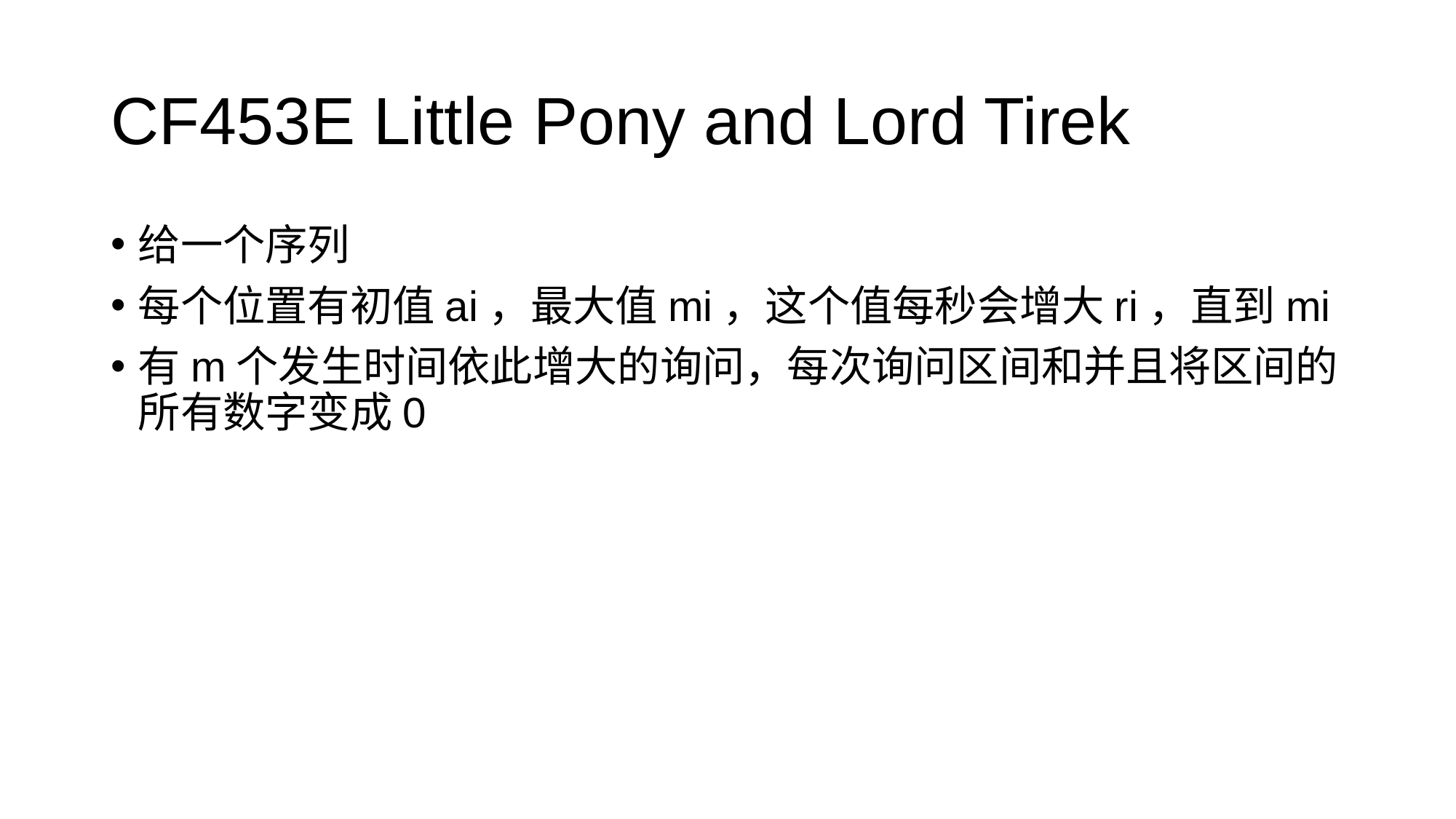

# CF453E Little Pony and Lord Tirek
给一个序列
每个位置有初值ai，最大值mi，这个值每秒会增大ri，直到mi
有m个发生时间依此增大的询问，每次询问区间和并且将区间的所有数字变成0